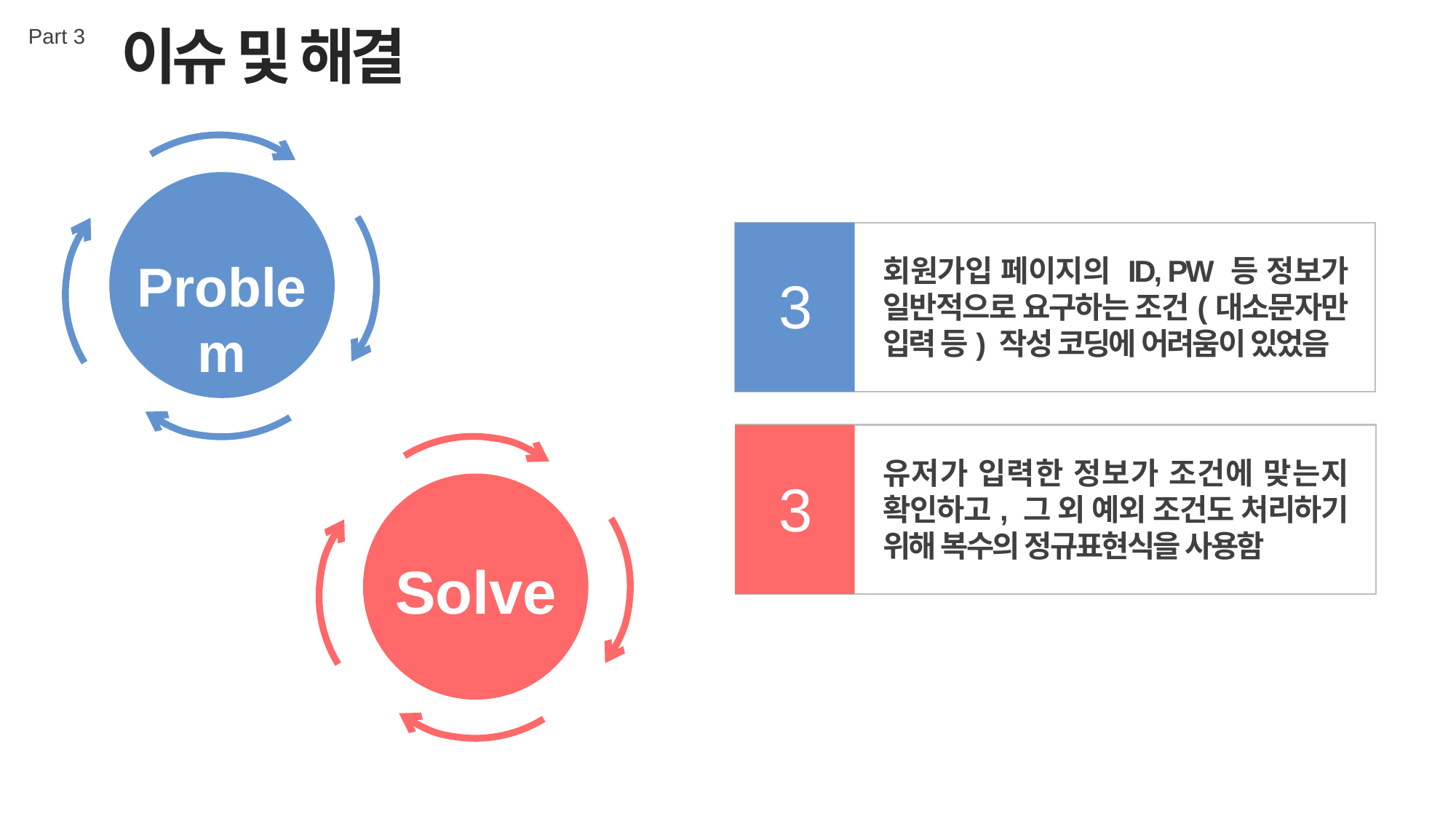

이슈 및 해결
Part 3

Problem

회원가입 페이지의 ID, PW 등 정보가 일반적으로 요구하는 조건(대소문자만 입력 등) 작성 코딩에 어려움이 있었음
3

Solve
유저가 입력한 정보가 조건에 맞는지 확인하고, 그 외 예외 조건도 처리하기 위해 복수의 정규표현식을 사용함
3